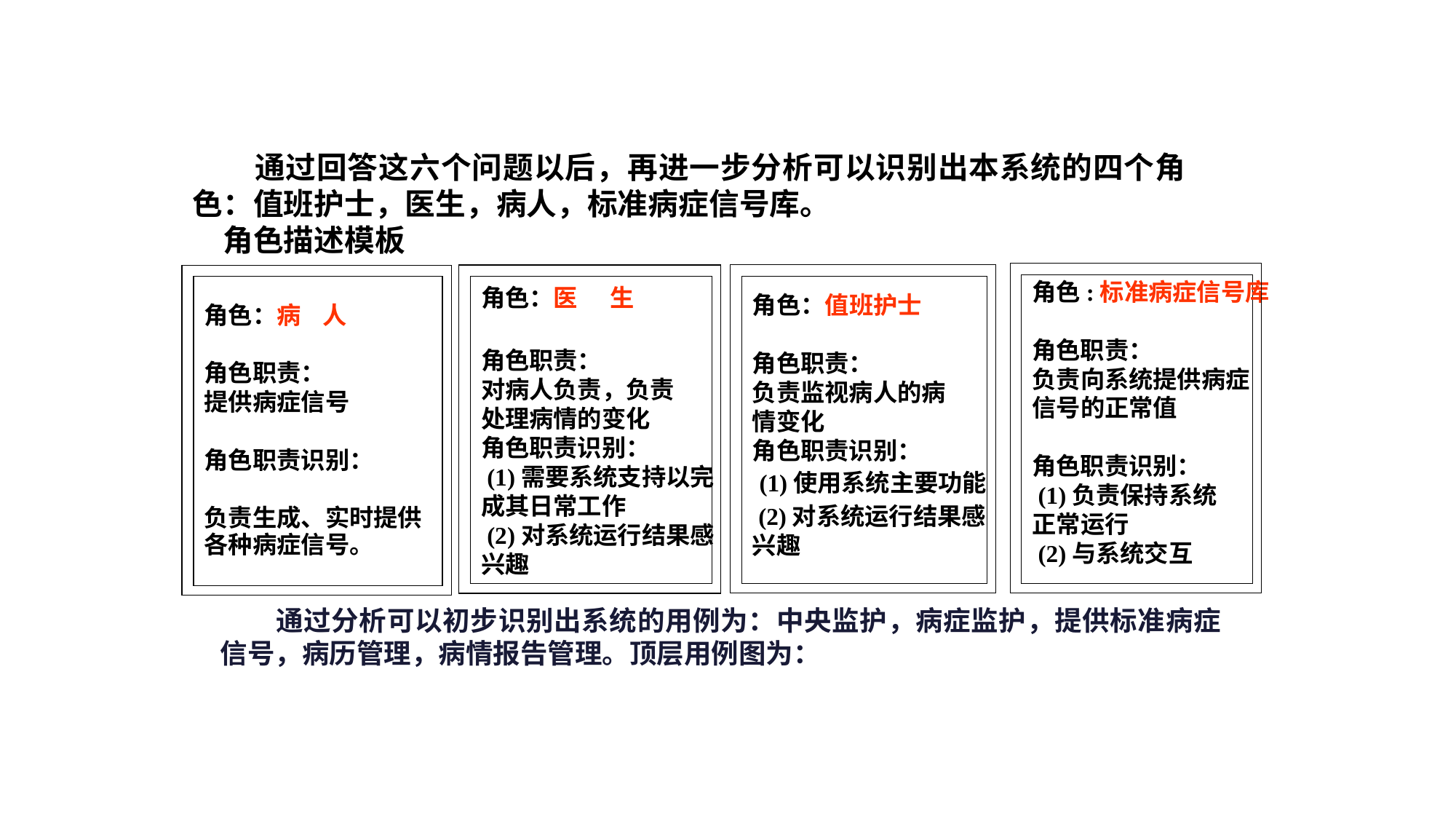

通过回答这六个问题以后，再进一步分析可以识别出本系统的四个角色：值班护士，医生，病人，标准病症信号库。
　角色描述模板

角色:标准病症信号库

角色职责：
负责向系统提供病症
信号的正常值

角色职责识别：
 (1)负责保持系统
正常运行
 (2)与系统交互

角色：值班护士

角色职责：
负责监视病人的病
情变化
角色职责识别：
 (1)使用系统主要功能
 (2)对系统运行结果感
兴趣

角色：病    人

角色职责：
提供病症信号

角色职责识别：

负责生成、实时提供
各种病症信号。

角色：医      生

角色职责：
对病人负责，负责
处理病情的变化
角色职责识别：
 (1)需要系统支持以完
成其日常工作
 (2)对系统运行结果感
兴趣
　　通过分析可以初步识别出系统的用例为：中央监护，病症监护，提供标准病症信号，病历管理，病情报告管理。顶层用例图为：